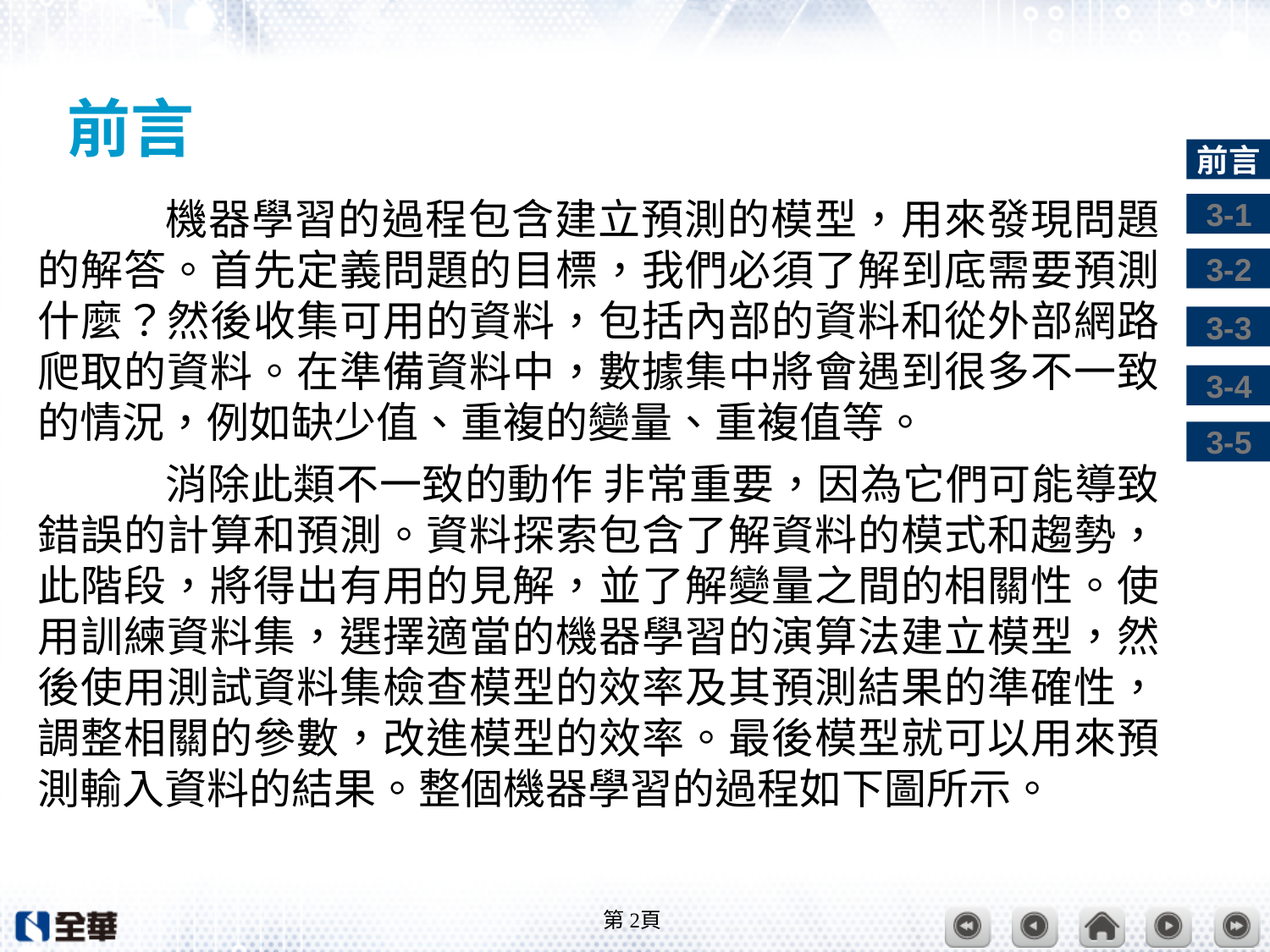

# 前言
	機器學習的過程包含建立預測的模型，用來發現問題的解答。首先定義問題的目標，我們必須了解到底需要預測什麼？然後收集可用的資料，包括內部的資料和從外部網路爬取的資料。在準備資料中，數據集中將會遇到很多不一致的情況，例如缺少值、重複的變量、重複值等。
	消除此類不一致的動作 非常重要，因為它們可能導致錯誤的計算和預測。資料探索包含了解資料的模式和趨勢，此階段，將得出有用的見解，並了解變量之間的相關性。使用訓練資料集，選擇適當的機器學習的演算法建立模型，然後使用測試資料集檢查模型的效率及其預測結果的準確性，調整相關的參數，改進模型的效率。最後模型就可以用來預測輸入資料的結果。整個機器學習的過程如下圖所示。